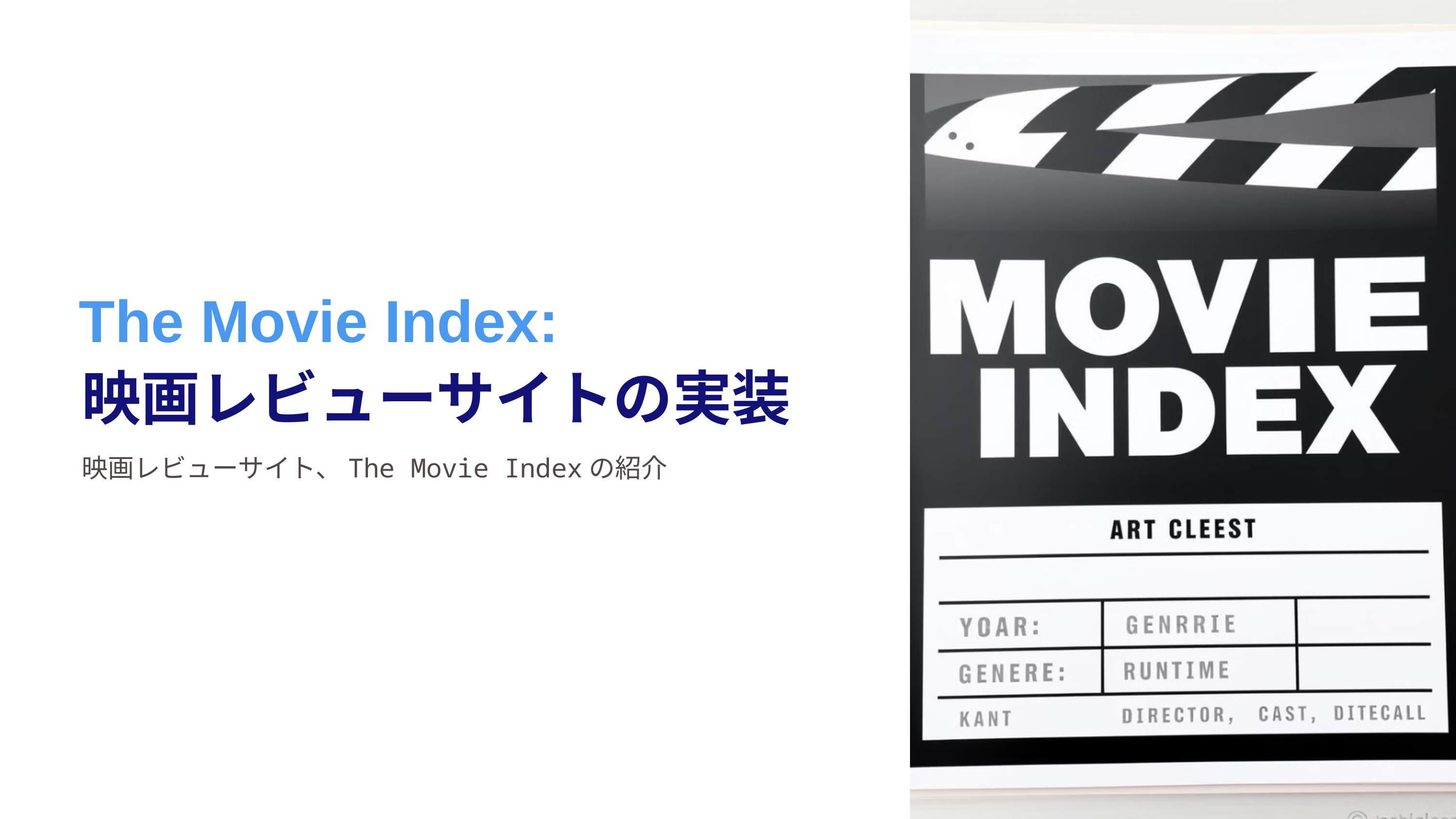

The Movie Index:

映画レビューサイトの実装

映画レビューサイト、The Movie Indexの紹介